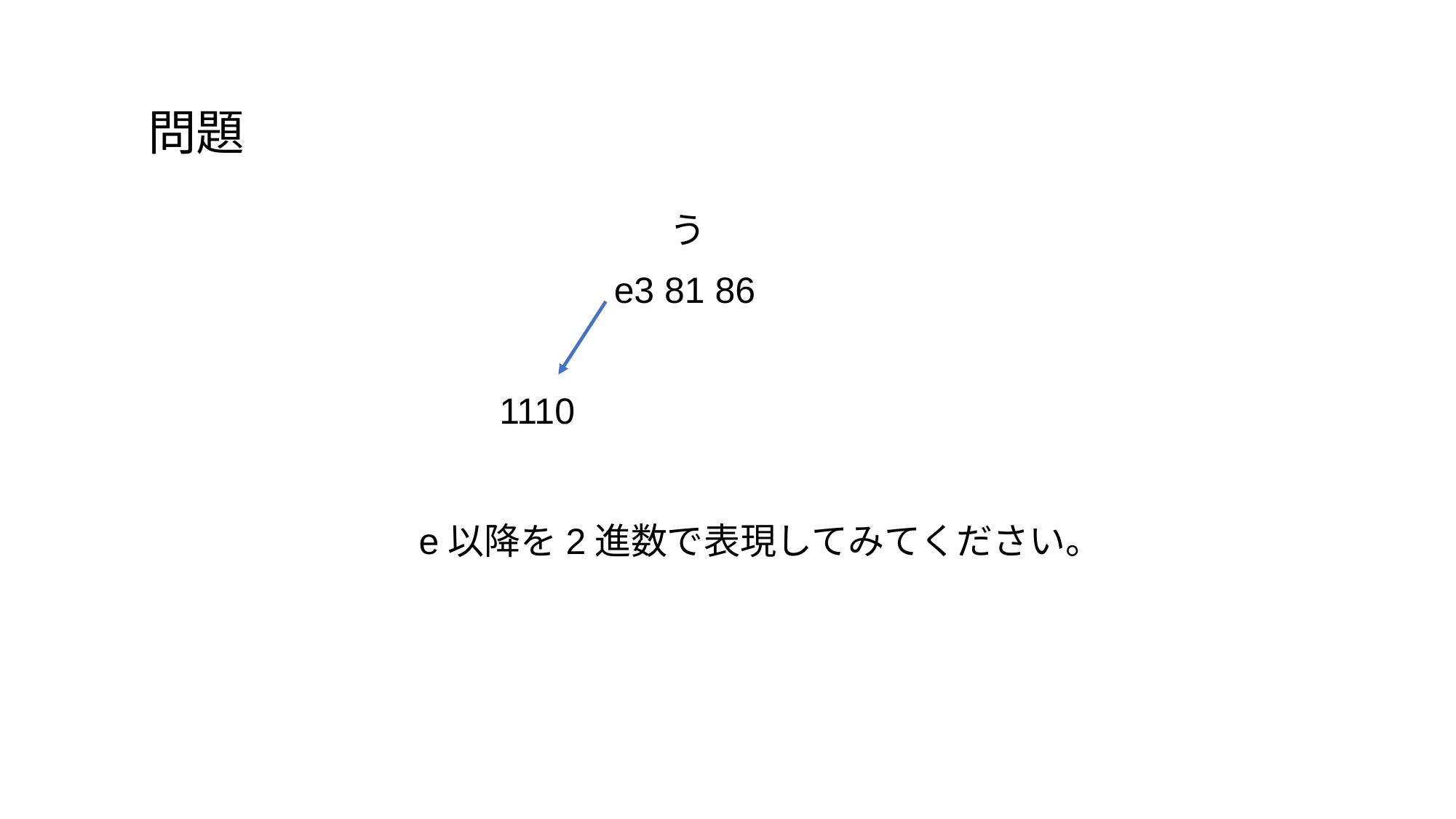

問題
う
e3 81 86
1110
　　 e以降を2進数で表現してみてください。